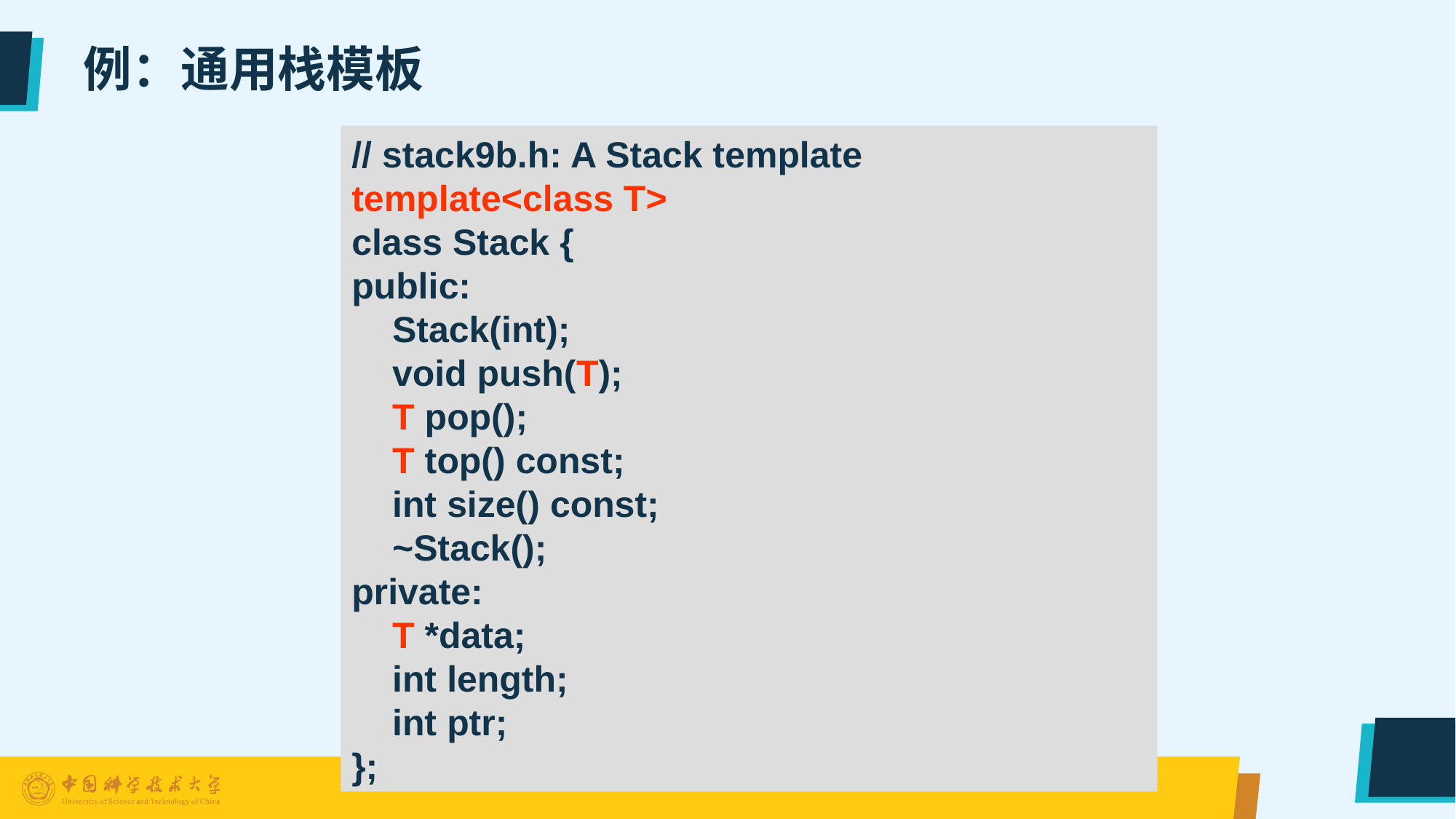

# 例：通用栈模板
// stack9b.h: A Stack template
template<class T>
class Stack {
public:
    Stack(int);
    void push(T);
    T pop();
    T top() const;
    int size() const;
    ~Stack();
private:
    T *data;
    int length;
    int ptr;
};